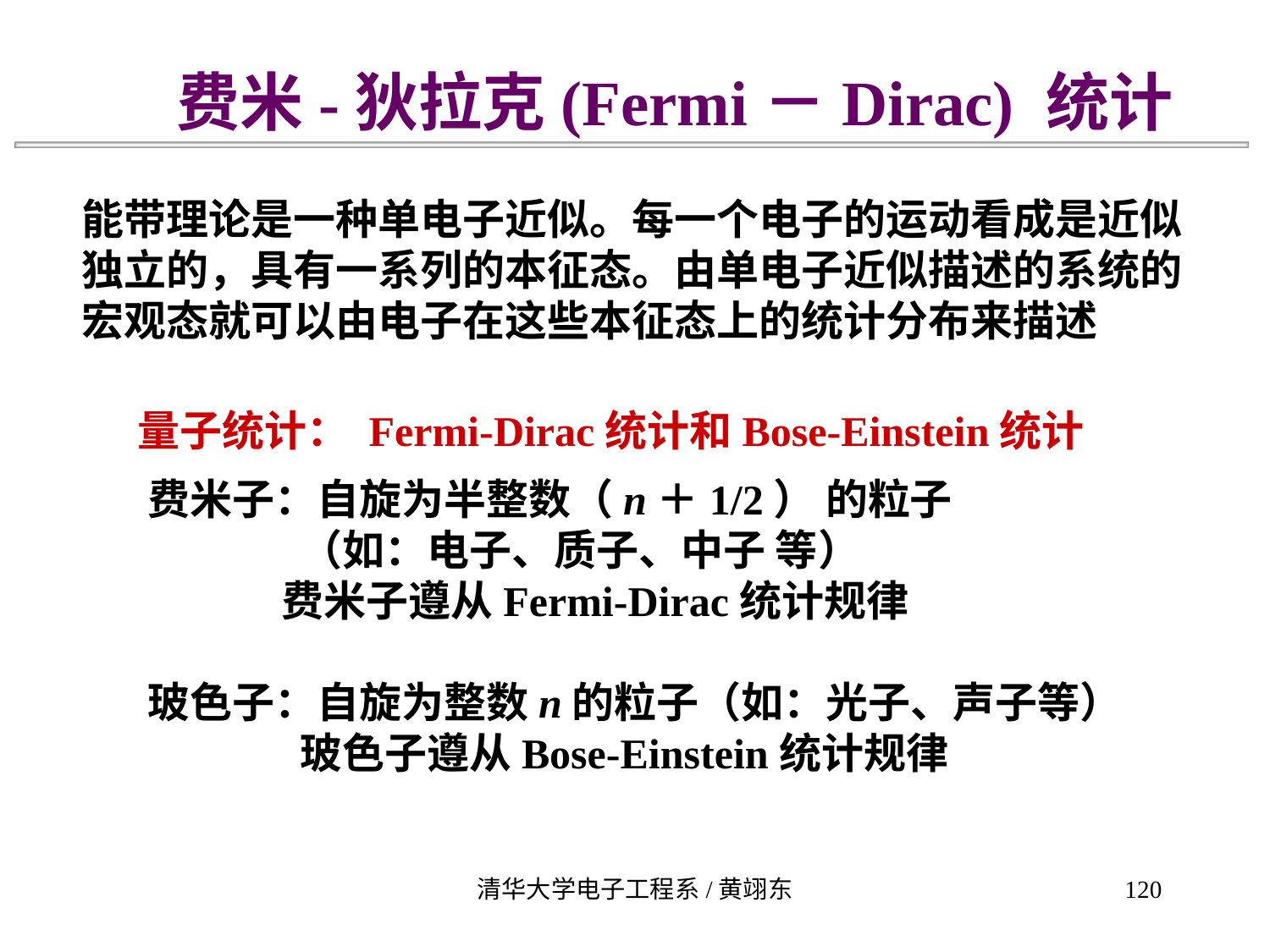

费米-狄拉克(Fermi－Dirac) 统计

能带理论是一种单电子近似。每一个电子的运动看成是近似独立的，具有一系列的本征态。由单电子近似描述的系统的宏观态就可以由电子在这些本征态上的统计分布来描述

量子统计： Fermi-Dirac统计和Bose-Einstein统计
费米子：自旋为半整数（n＋1/2） 的粒子
               （如：电子、质子、中子 等）
             费米子遵从Fermi-Dirac统计规律

玻色子：自旋为整数n的粒子（如：光子、声子等）
                玻色子遵从Bose-Einstein统计规律
清华大学电子工程系/黄翊东
120